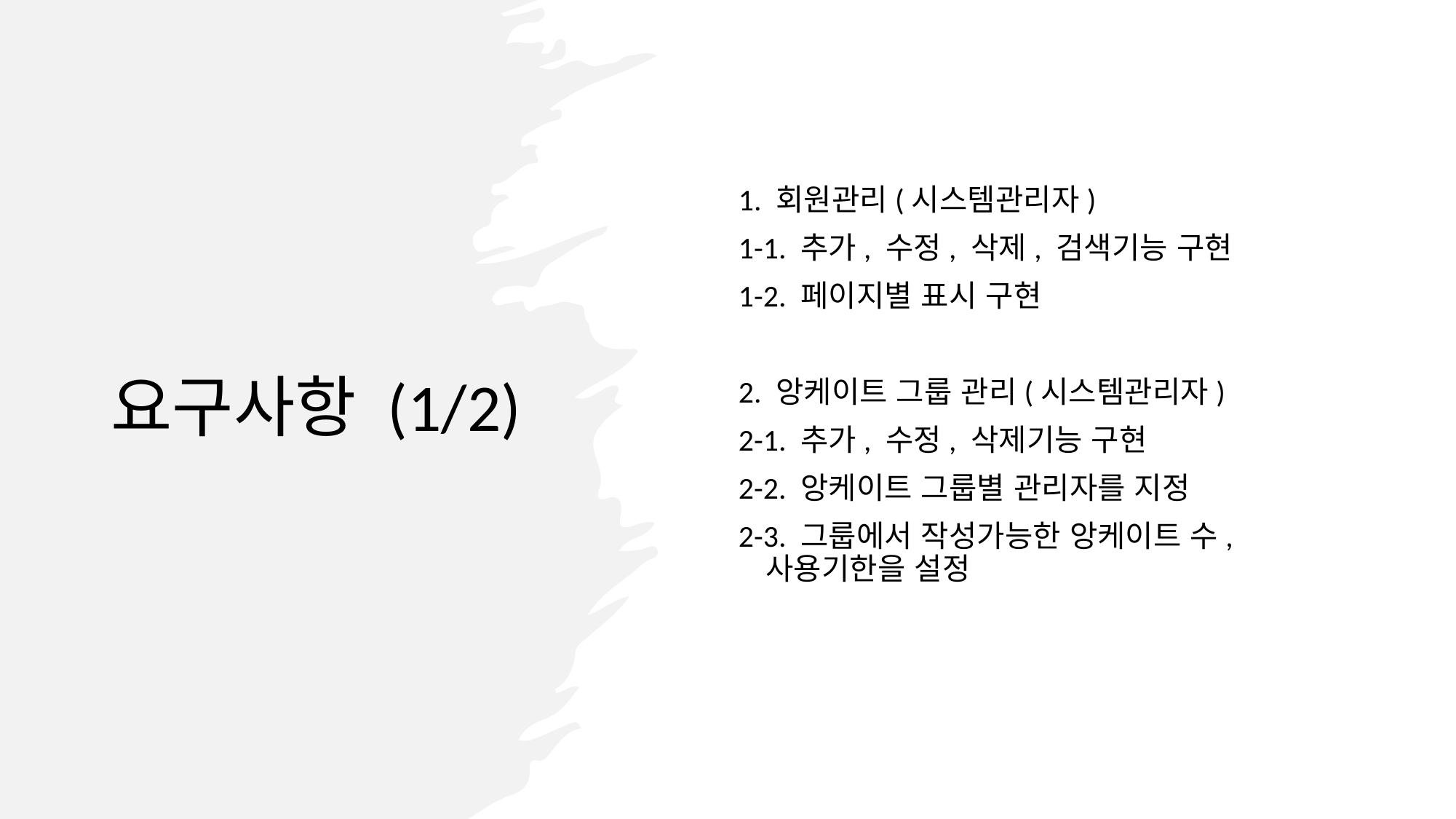

# 요구사항 (1/2)
1. 회원관리(시스템관리자)
1-1. 추가, 수정, 삭제, 검색기능 구현
1-2. 페이지별 표시 구현

2. 앙케이트 그룹 관리(시스템관리자)
2-1. 추가, 수정, 삭제기능 구현
2-2. 앙케이트 그룹별 관리자를 지정
2-3. 그룹에서 작성가능한 앙케이트 수, 사용기한을 설정